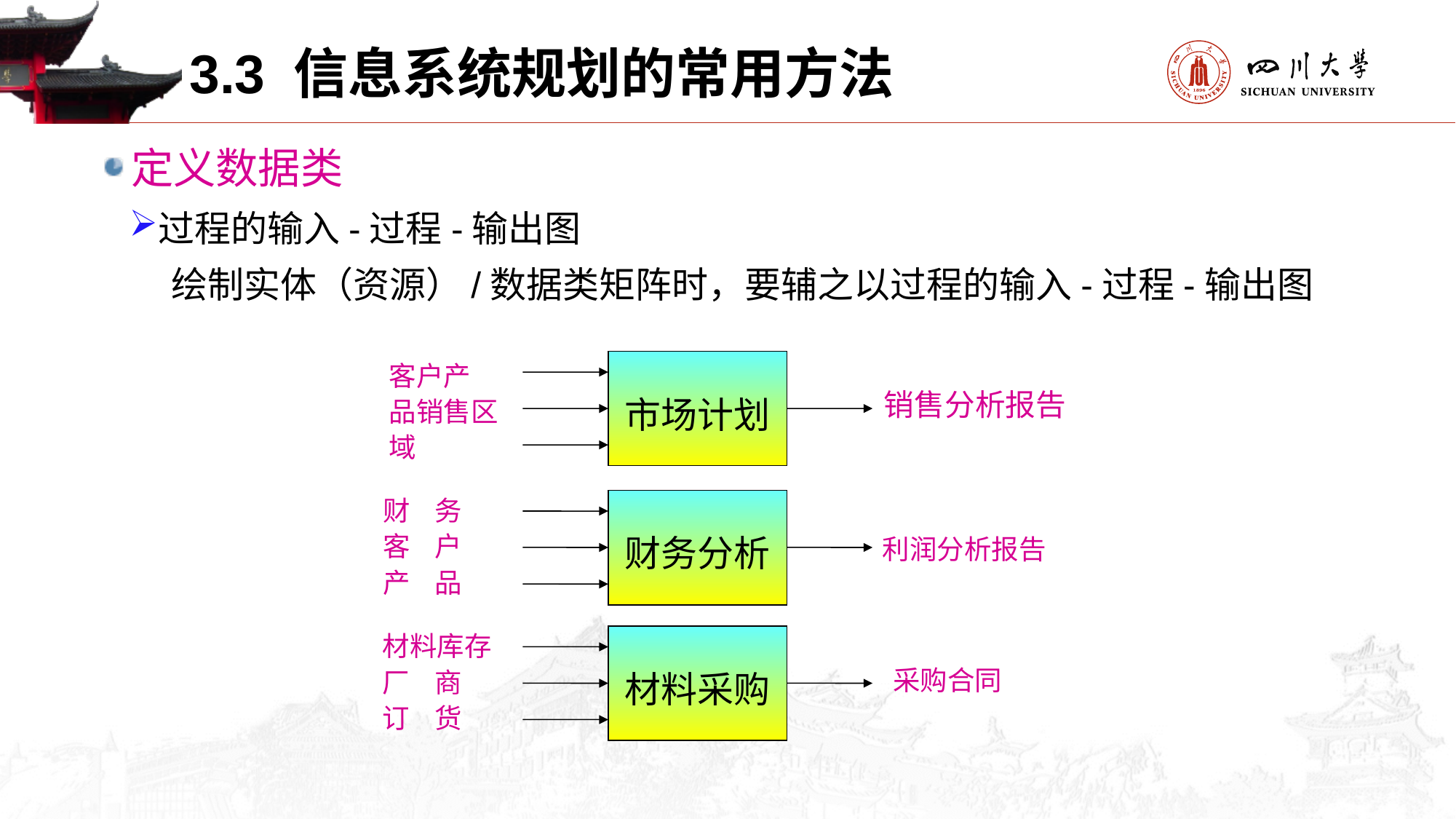

3.3 信息系统规划的常用方法

定义数据类
过程的输入-过程-输出图
绘制实体（资源）/数据类矩阵时，要辅之以过程的输入-过程-输出图

市场计划
客户产    品销售区域

销售分析报告

财    务
客    户
产    品

财务分析

利润分析报告

材料库存
厂    商
订    货

材料采购

采购合同